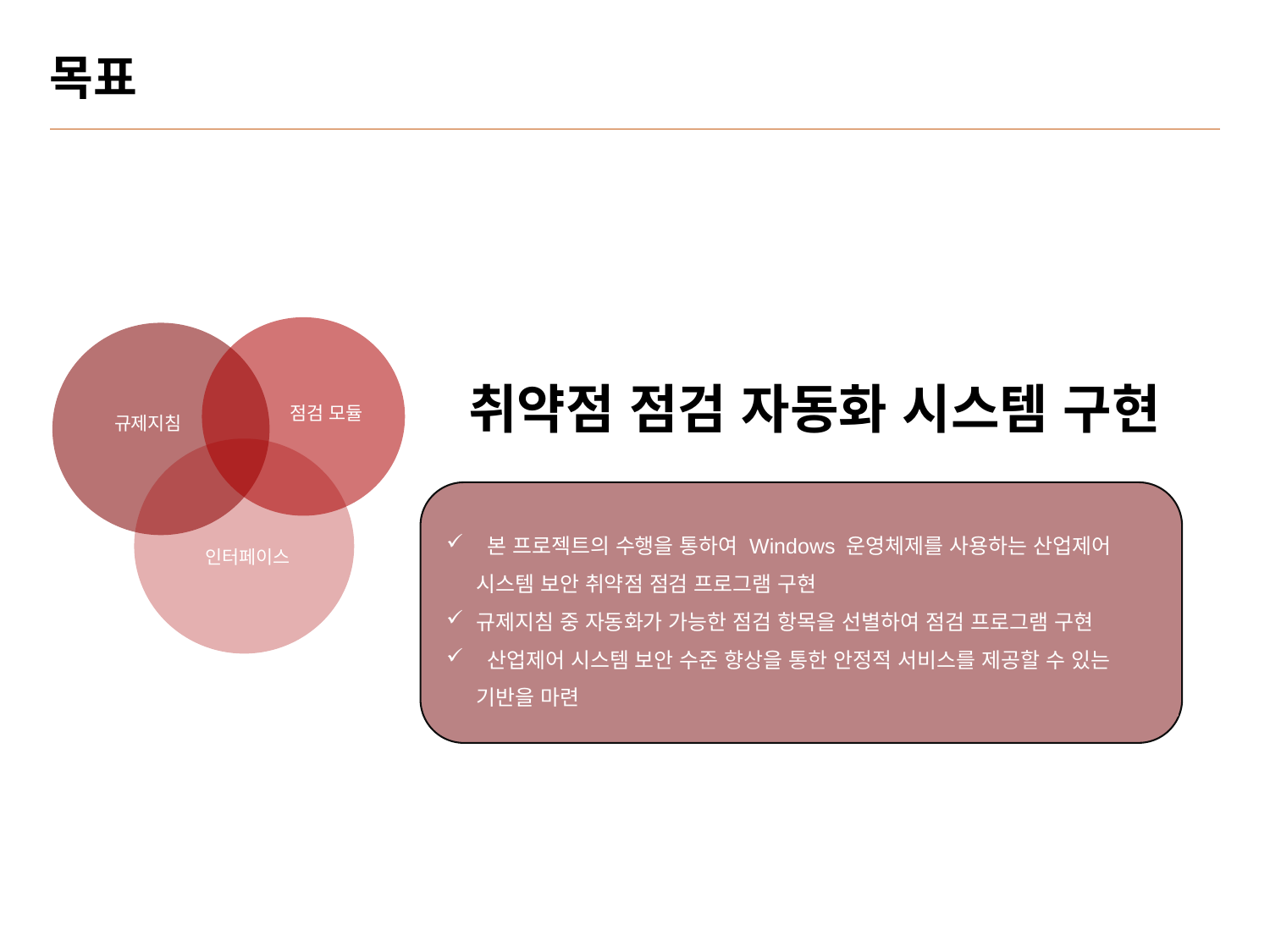

# 목표

점검 모듈
규제지침
인터페이스
취약점 점검 자동화 시스템 구현

 본 프로젝트의 수행을 통하여 Windows 운영체제를 사용하는 산업제어 시스템 보안 취약점 점검 프로그램 구현
규제지침 중 자동화가 가능한 점검 항목을 선별하여 점검 프로그램 구현
 산업제어 시스템 보안 수준 향상을 통한 안정적 서비스를 제공할 수 있는 기반을 마련